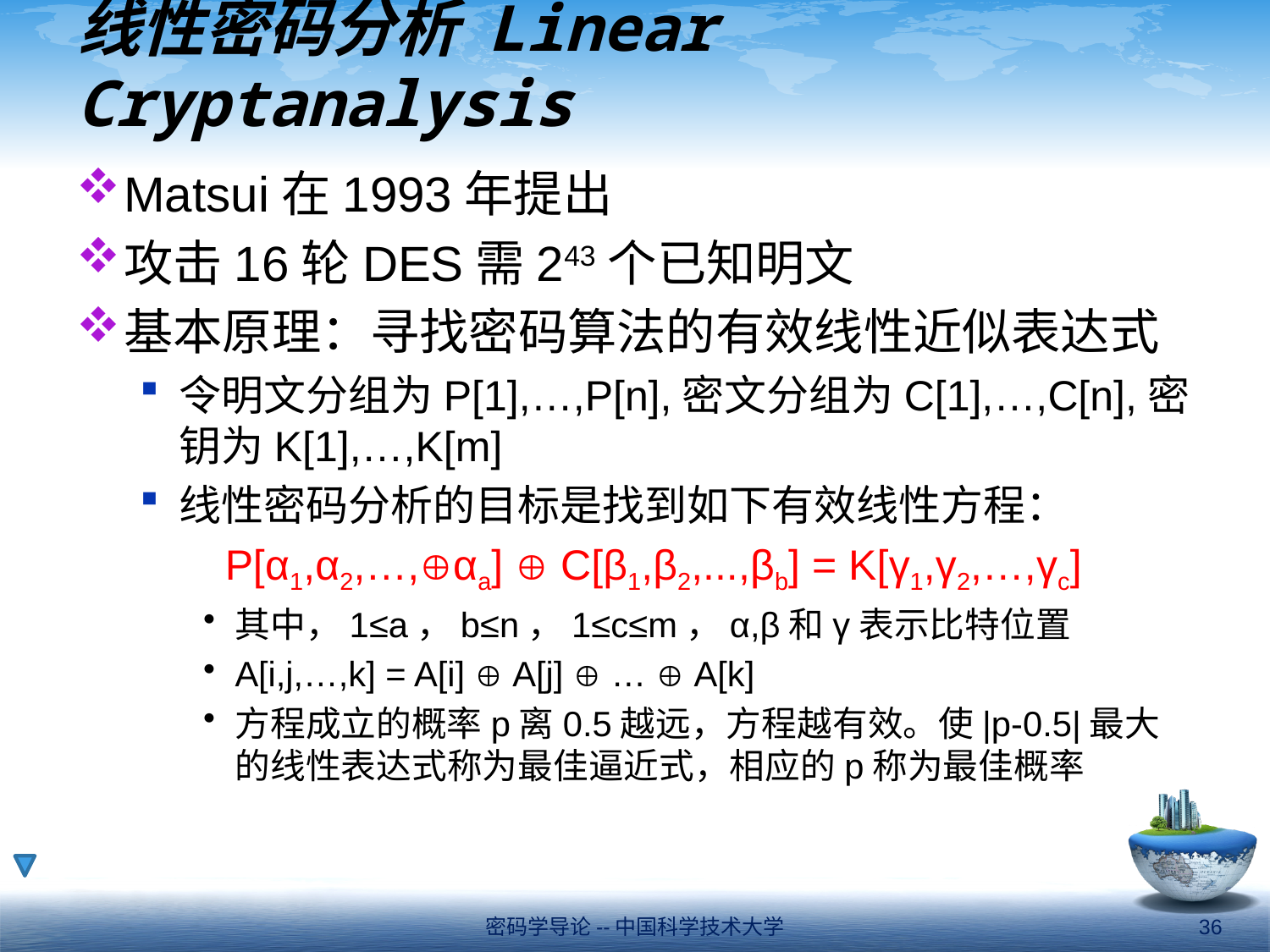

# 线性密码分析 Linear Cryptanalysis
Matsui在1993年提出
攻击16轮DES需243个已知明文
基本原理：寻找密码算法的有效线性近似表达式
令明文分组为P[1],…,P[n],密文分组为C[1],…,C[n],密钥为K[1],…,K[m]
线性密码分析的目标是找到如下有效线性方程：
P[α1,α2,…,⊕αa] ⊕ C[β1,β2,...,βb] = K[γ1,γ2,…,γc]
其中，1≤a，b≤n，1≤c≤m，α,β和γ表示比特位置
A[i,j,…,k] = A[i] ⊕ A[j] ⊕ … ⊕ A[k]
方程成立的概率p离0.5越远，方程越有效。使|p-0.5|最大的线性表达式称为最佳逼近式，相应的p称为最佳概率

密码学导论--中国科学技术大学
36